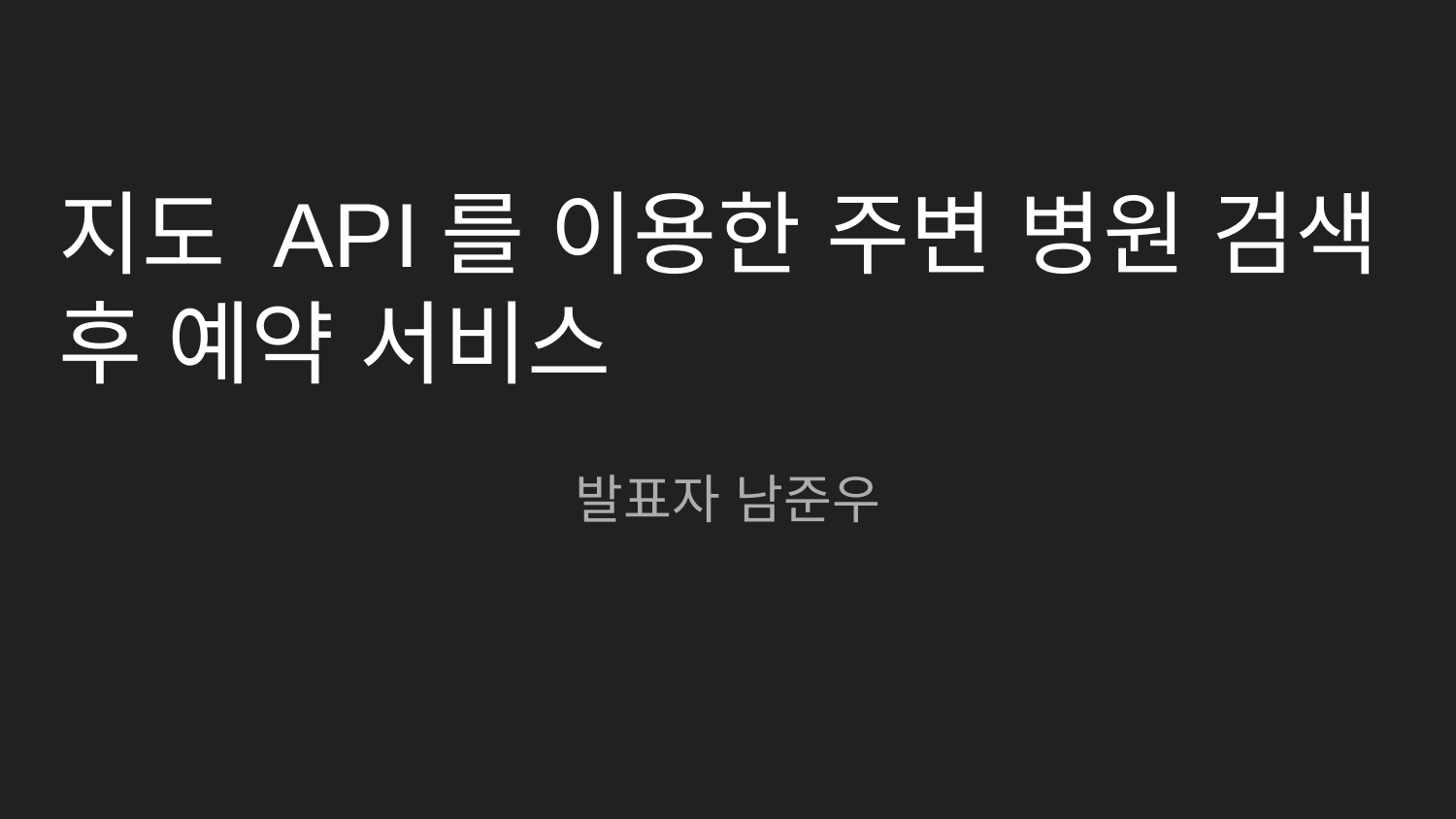

# 지도 API를 이용한 주변 병원 검색 후 예약 서비스
발표자 남준우